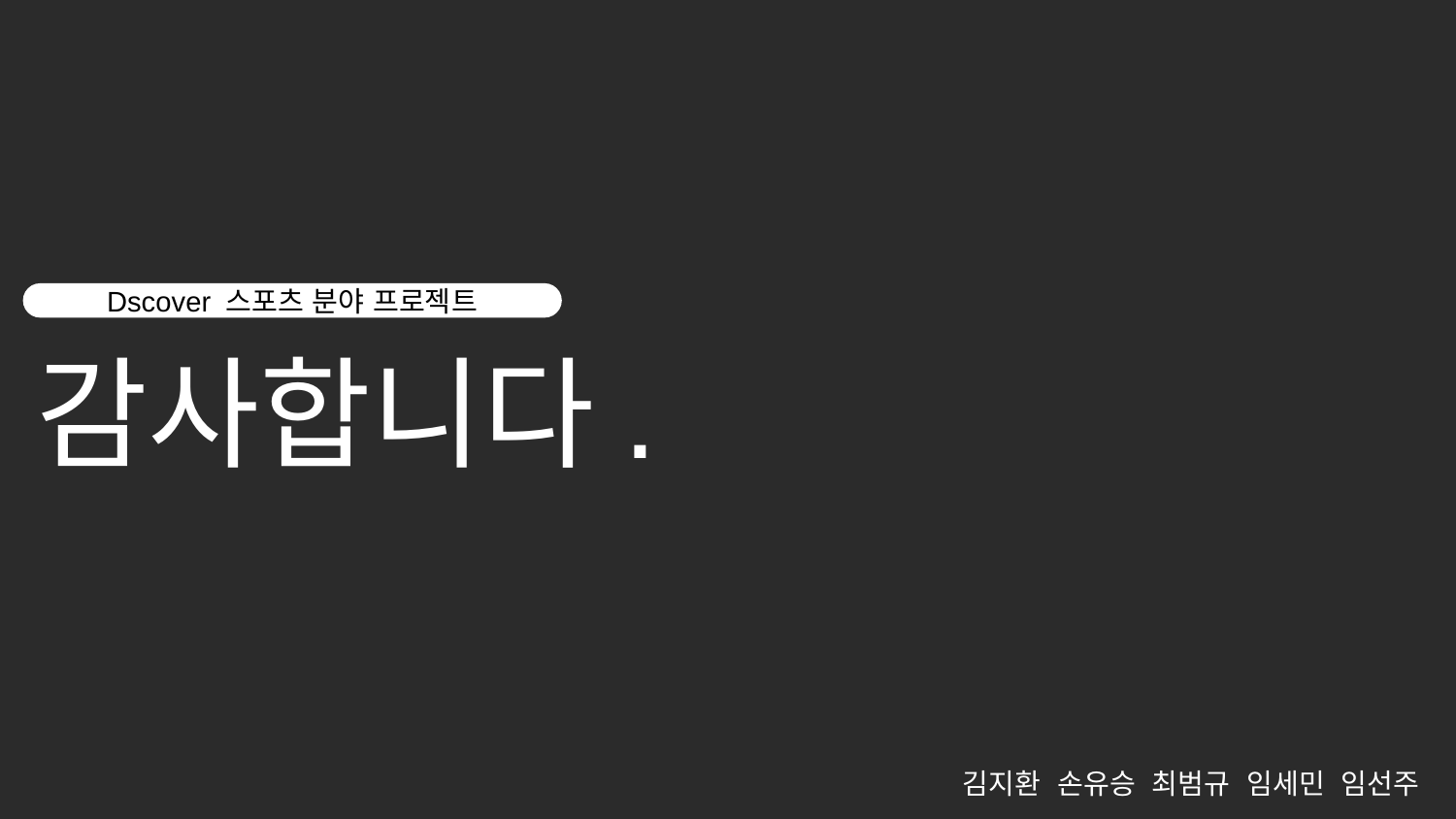

Dscover 스포츠 분야 프로젝트
감사합니다.
김지환  손유승  최범규  임세민  임선주